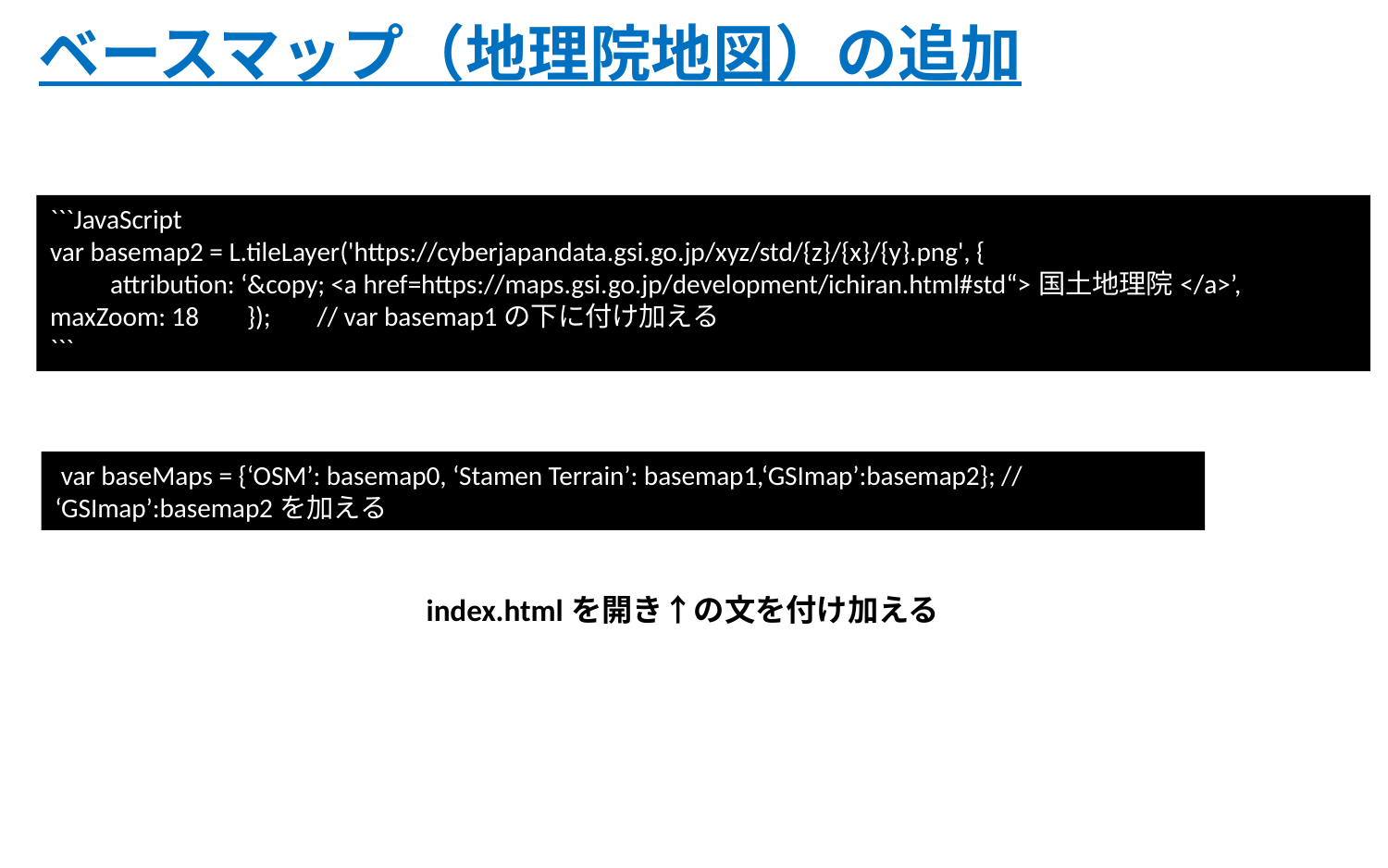

# ベースマップ（地理院地図）の追加
```JavaScript
var basemap2 = L.tileLayer('https://cyberjapandata.gsi.go.jp/xyz/std/{z}/{x}/{y}.png', {
          attribution: ‘&copy; <a href=https://maps.gsi.go.jp/development/ichiran.html#std“>国土地理院</a>’,            maxZoom: 18        }); 　// var basemap1の下に付け加える
```
 var baseMaps = {‘OSM’: basemap0, ‘Stamen Terrain’: basemap1,‘GSImap’:basemap2}; // ‘GSImap’:basemap2を加える
index.htmlを開き↑の文を付け加える